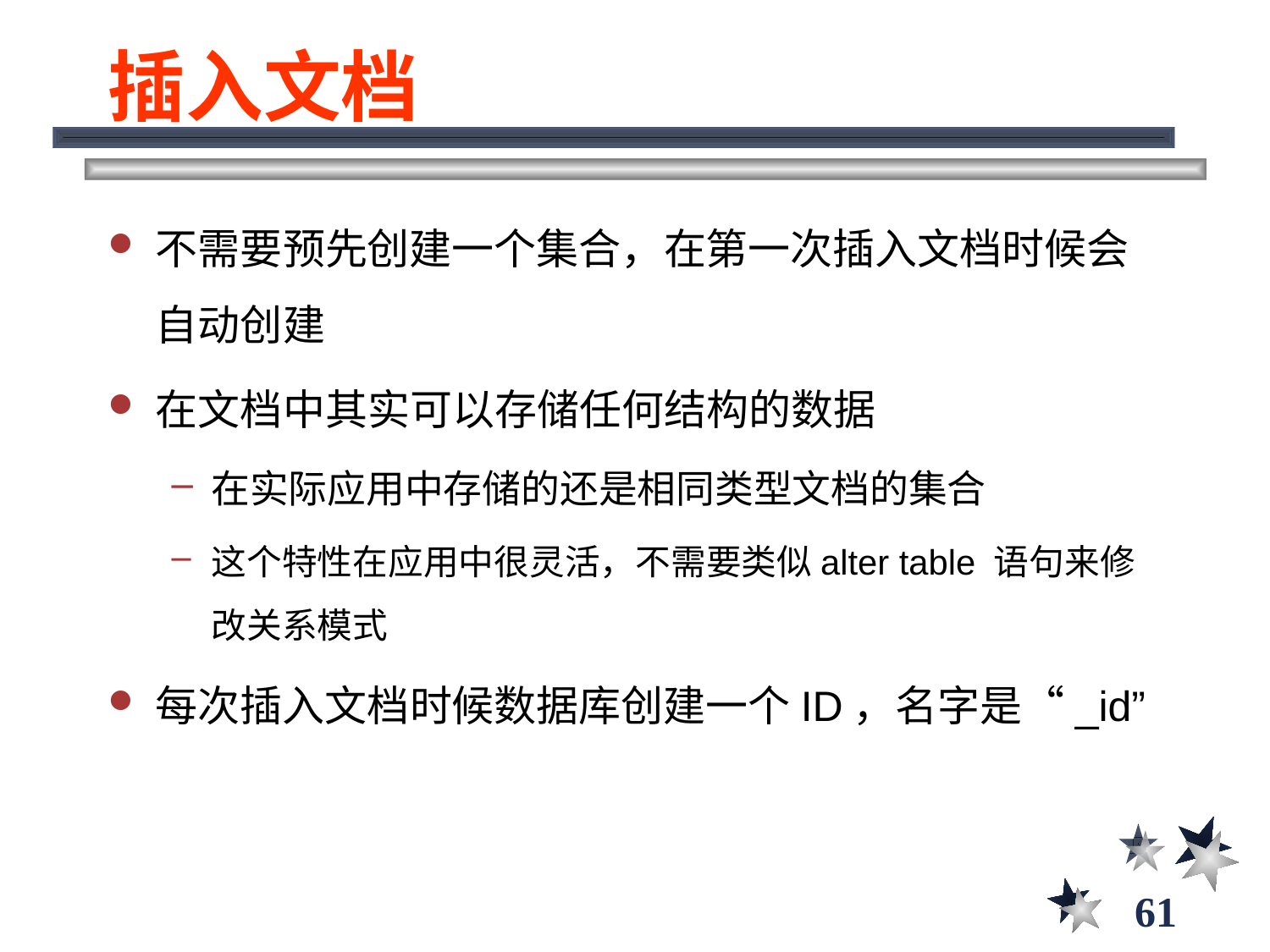

# 插入文档
不需要预先创建一个集合，在第一次插入文档时候会自动创建
在文档中其实可以存储任何结构的数据
在实际应用中存储的还是相同类型文档的集合
这个特性在应用中很灵活，不需要类似alter table 语句来修改关系模式
每次插入文档时候数据库创建一个ID，名字是“_id”
61